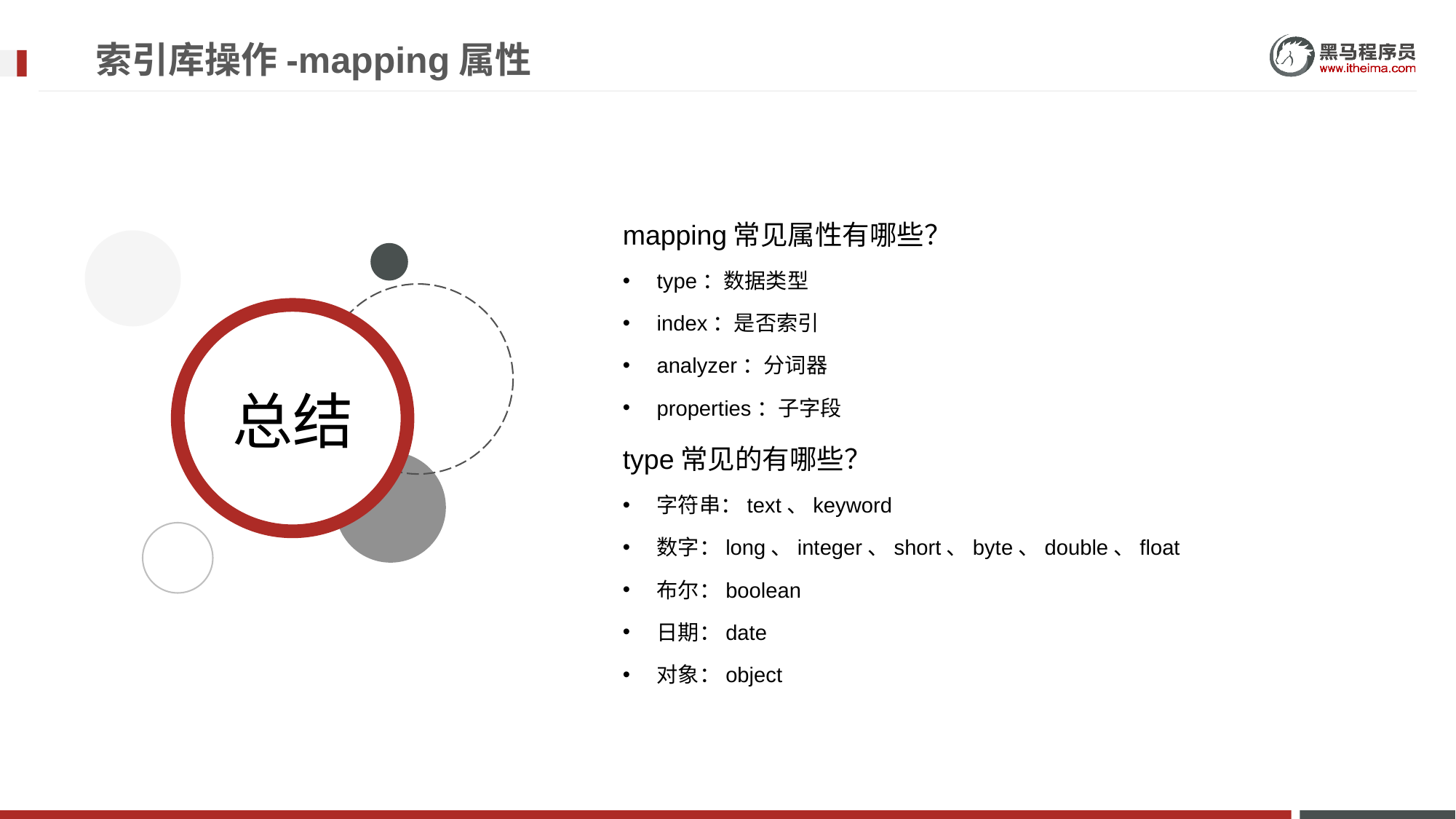

# 索引库操作-mapping属性
mapping常见属性有哪些？
type：数据类型
index：是否索引
analyzer：分词器
properties：子字段
type常见的有哪些？
字符串：text、keyword
数字：long、integer、short、byte、double、float
布尔：boolean
日期：date
对象：object